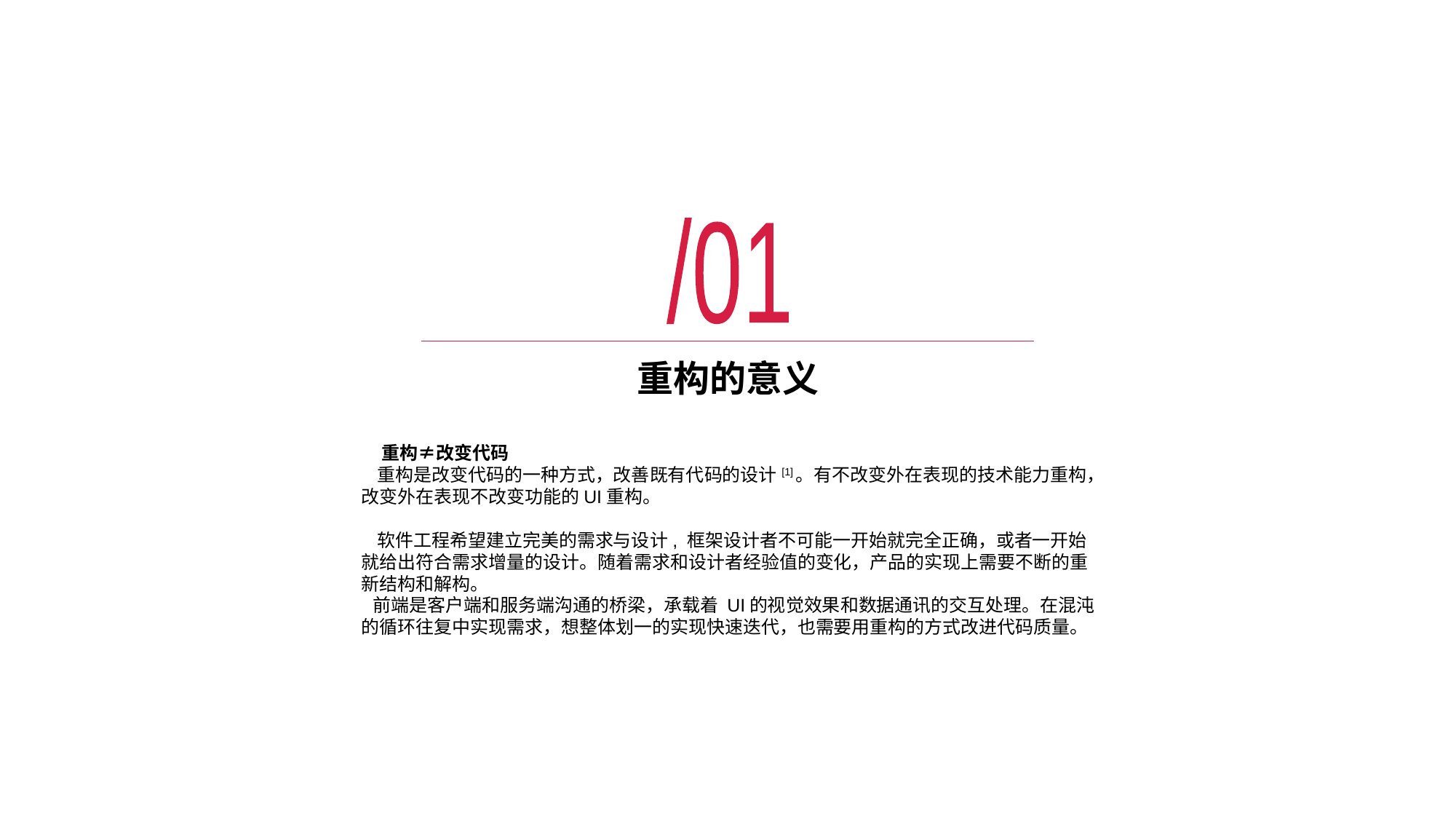

/01
# 重构的意义
    重构≠改变代码
    重构是改变代码的一种方式，改善既有代码的设计[1]。有不改变外在表现的技术能力重构，改变外在表现不改变功能的UI重构。
    软件工程希望建立完美的需求与设计, 框架设计者不可能一开始就完全正确，或者一开始就给出符合需求增量的设计。随着需求和设计者经验值的变化，产品的实现上需要不断的重新结构和解构。
   前端是客户端和服务端沟通的桥梁，承载着 UI的视觉效果和数据通讯的交互处理。在混沌的循环往复中实现需求，想整体划一的实现快速迭代，也需要用重构的方式改进代码质量。